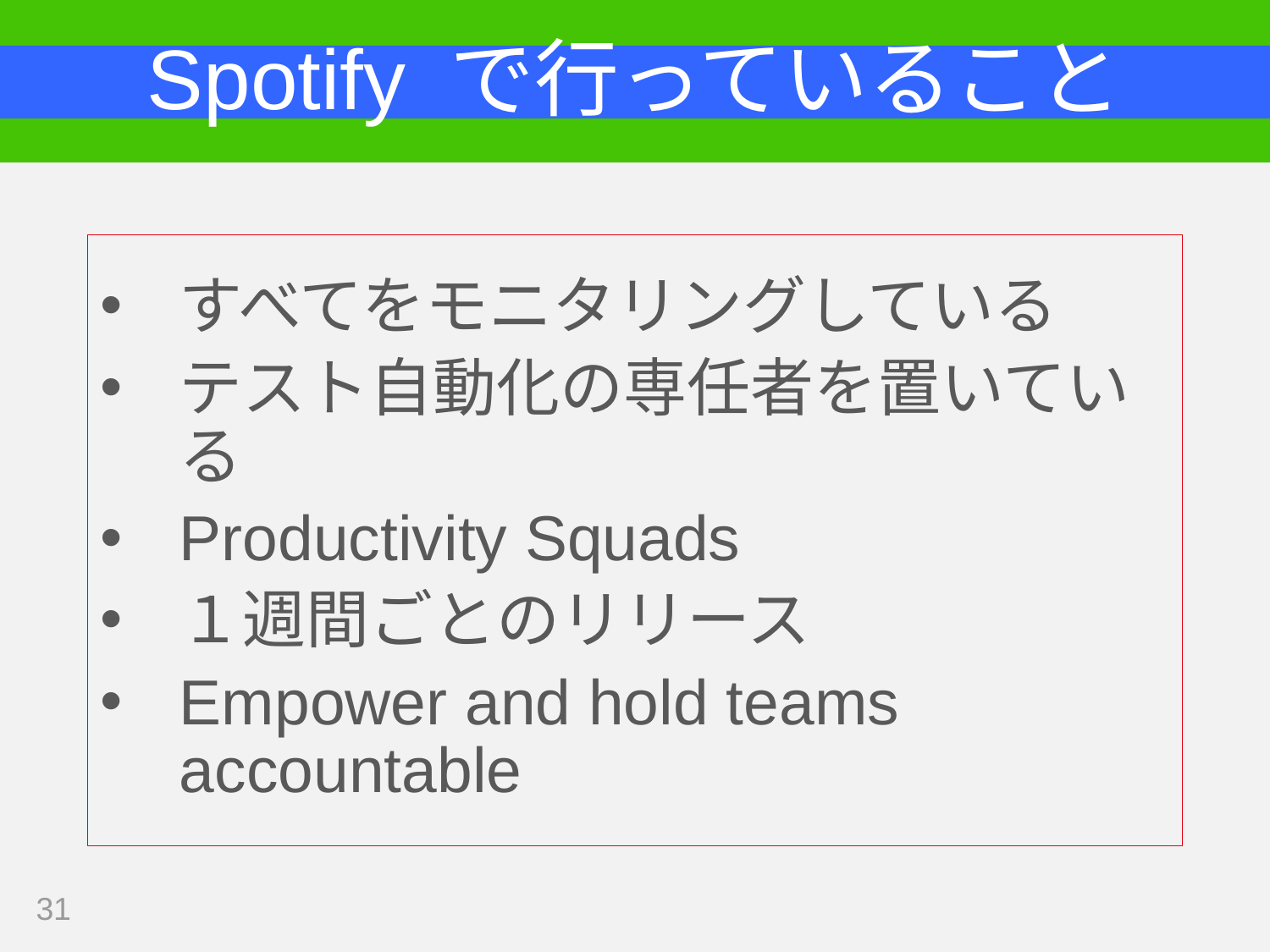

# Spotify で行っていること
すべてをモニタリングしている
テスト自動化の専任者を置いている
Productivity Squads
１週間ごとのリリース
Empower and hold teams accountable
31